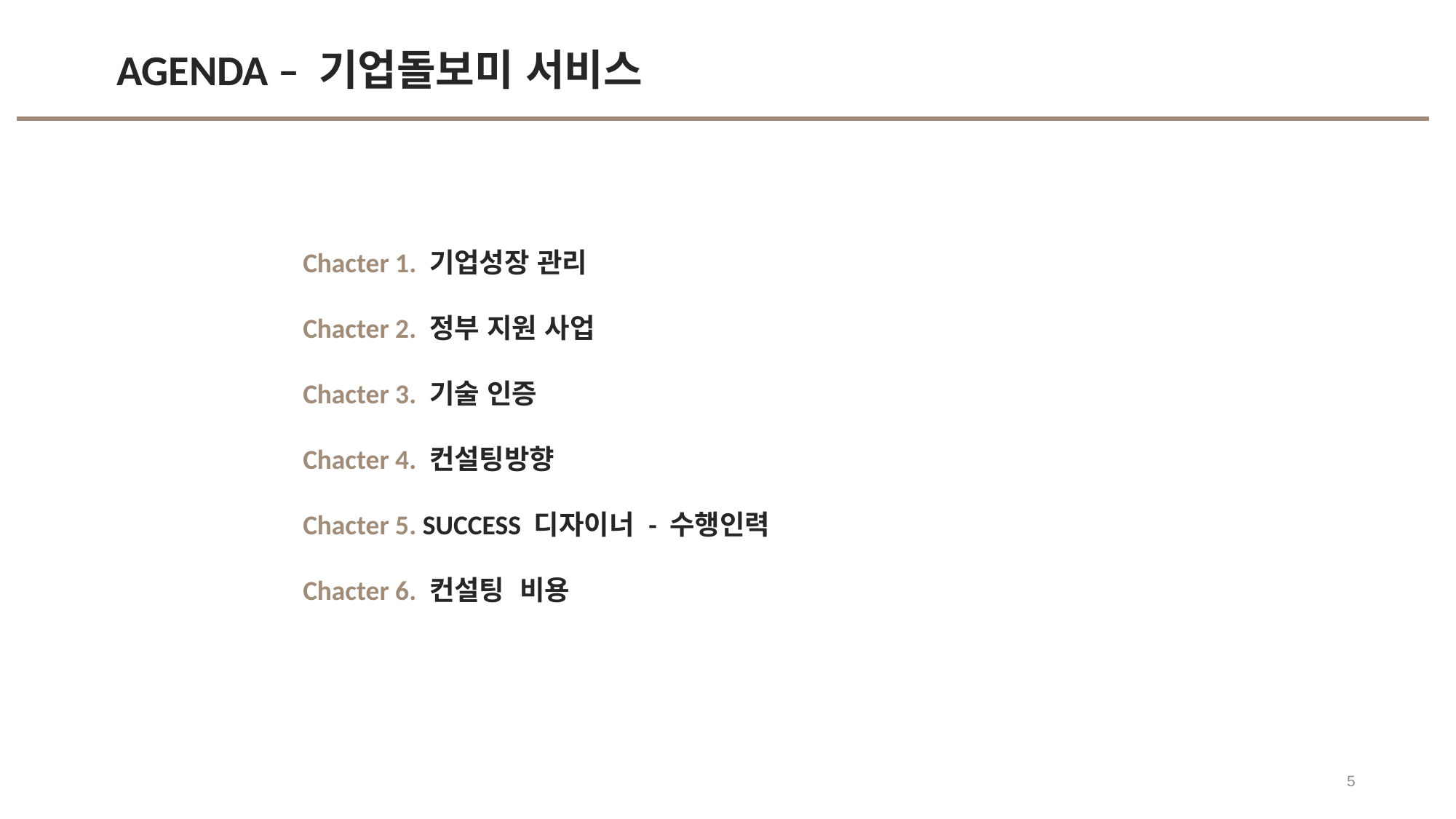

AGENDA – 기업돌보미 서비스
Chacter 1. 기업성장 관리
Chacter 2. 정부 지원 사업
Chacter 3. 기술 인증
Chacter 4. 컨설팅방향
Chacter 5. SUCCESS 디자이너 - 수행인력
Chacter 6. 컨설팅  비용

5